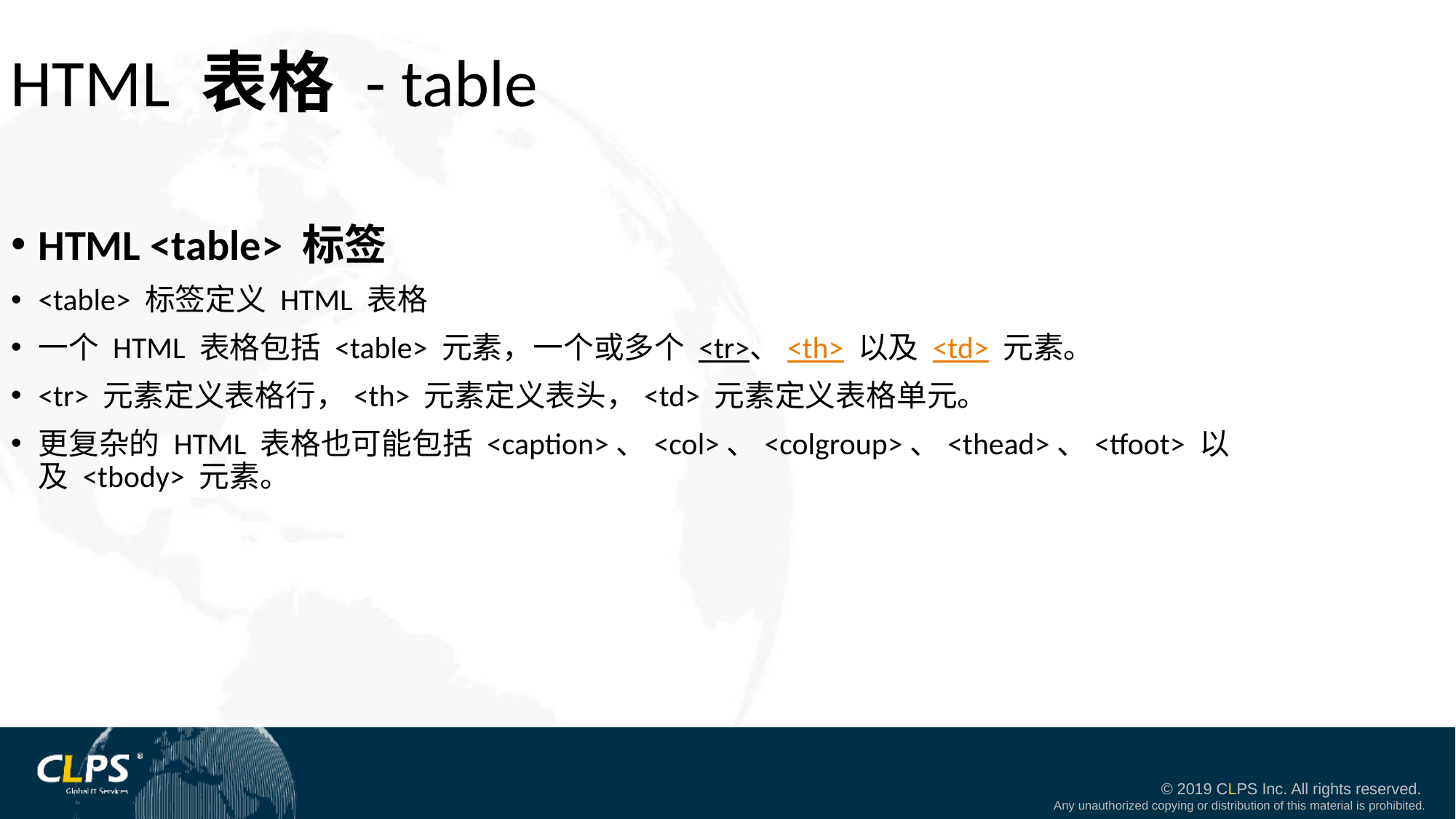

HTML 表格 - table
HTML <table> 标签
<table> 标签定义 HTML 表格
一个 HTML 表格包括 <table> 元素，一个或多个 <tr>、<th> 以及 <td> 元素。
<tr> 元素定义表格行，<th> 元素定义表头，<td> 元素定义表格单元。
更复杂的 HTML 表格也可能包括 <caption>、<col>、<colgroup>、<thead>、<tfoot> 以及 <tbody> 元素。